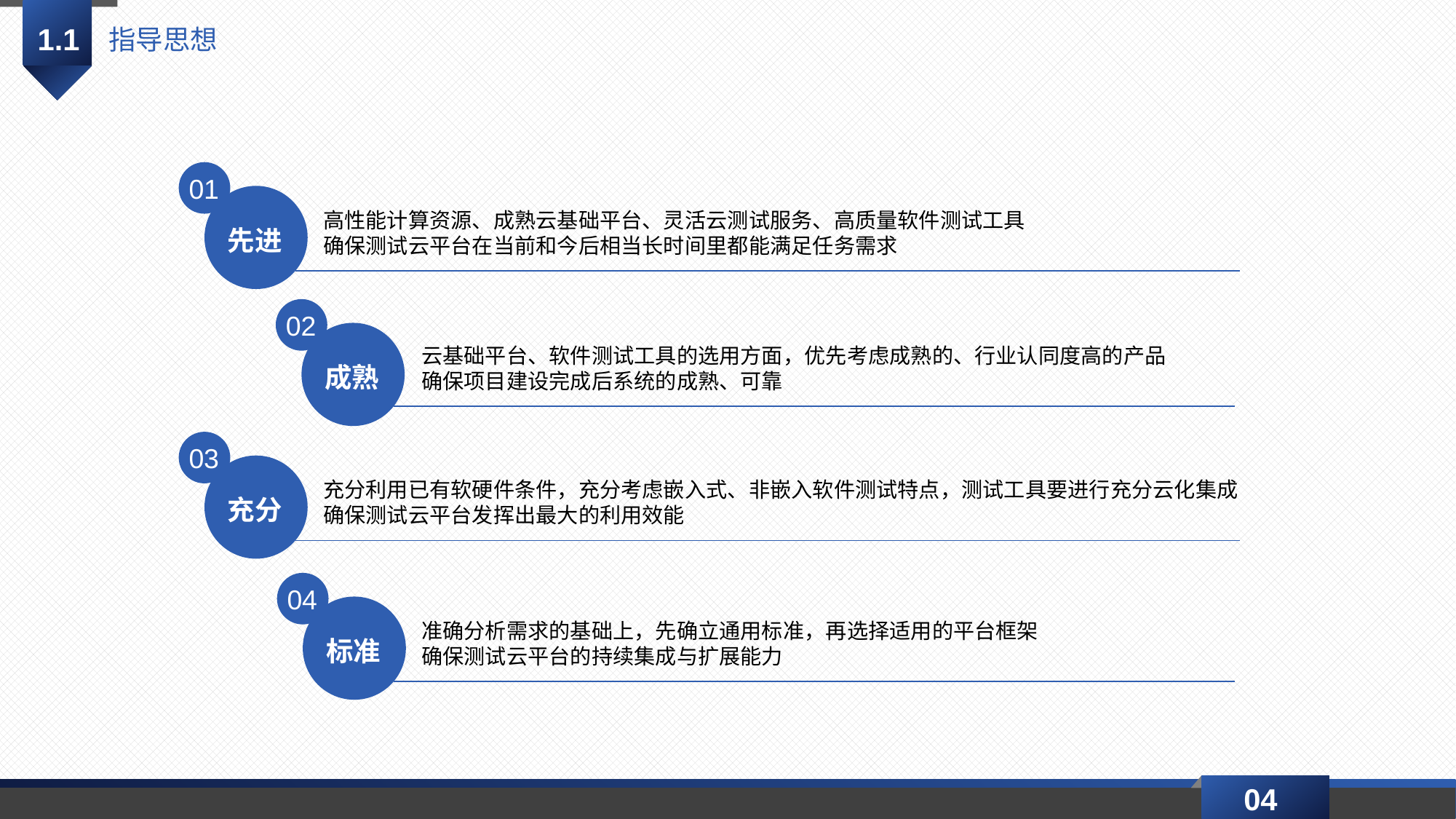

1.1
指导思想

01

先进
高性能计算资源、成熟云基础平台、灵活云测试服务、高质量软件测试工具
确保测试云平台在当前和今后相当长时间里都能满足任务需求

02

成熟
云基础平台、软件测试工具的选用方面，优先考虑成熟的、行业认同度高的产品
确保项目建设完成后系统的成熟、可靠

03

充分
充分利用已有软硬件条件，充分考虑嵌入式、非嵌入软件测试特点，测试工具要进行充分云化集成
确保测试云平台发挥出最大的利用效能

04

标准
准确分析需求的基础上，先确立通用标准，再选择适用的平台框架
确保测试云平台的持续集成与扩展能力

04